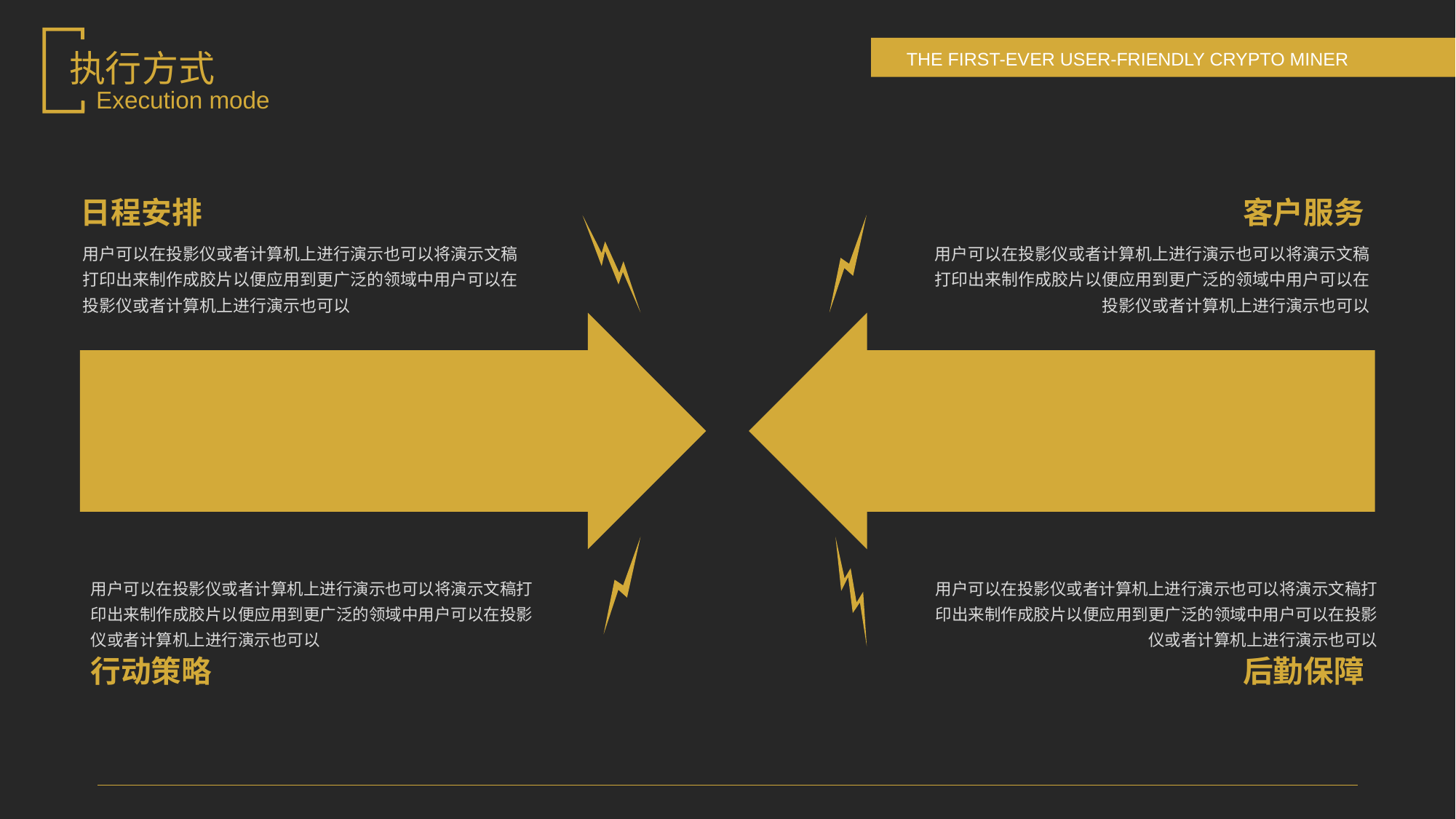

执行方式
Execution mode
日程安排
客户服务

用户可以在投影仪或者计算机上进行演示也可以将演示文稿打印出来制作成胶片以便应用到更广泛的领域中用户可以在投影仪或者计算机上进行演示也可以
用户可以在投影仪或者计算机上进行演示也可以将演示文稿打印出来制作成胶片以便应用到更广泛的领域中用户可以在投影仪或者计算机上进行演示也可以

用户可以在投影仪或者计算机上进行演示也可以将演示文稿打印出来制作成胶片以便应用到更广泛的领域中用户可以在投影仪或者计算机上进行演示也可以
用户可以在投影仪或者计算机上进行演示也可以将演示文稿打印出来制作成胶片以便应用到更广泛的领域中用户可以在投影仪或者计算机上进行演示也可以
行动策略
后勤保障